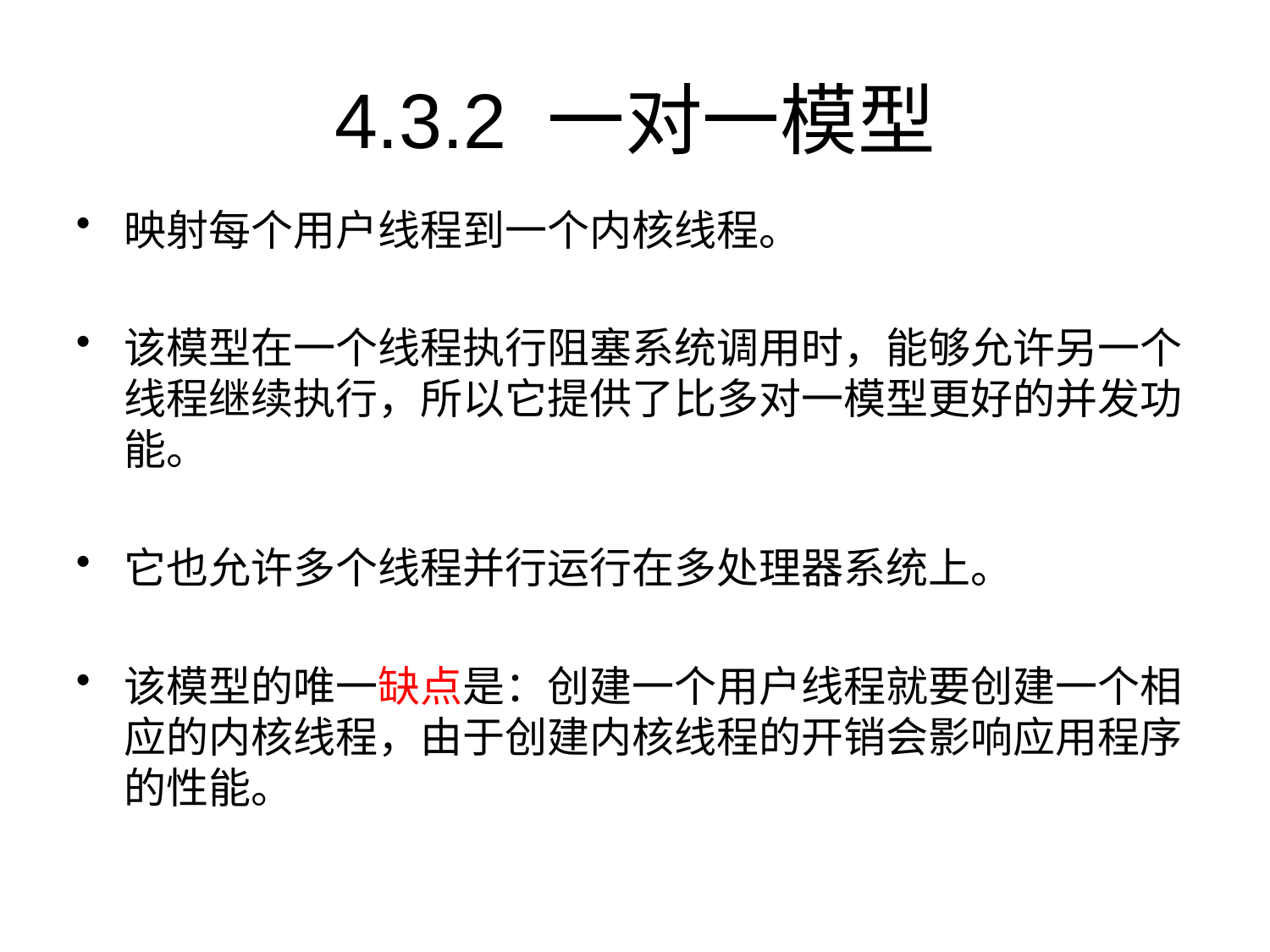

# 4.3.2 一对一模型
映射每个用户线程到一个内核线程。

该模型在一个线程执行阻塞系统调用时，能够允许另一个线程继续执行，所以它提供了比多对一模型更好的并发功能。

它也允许多个线程并行运行在多处理器系统上。

该模型的唯一缺点是：创建一个用户线程就要创建一个相应的内核线程，由于创建内核线程的开销会影响应用程序的性能。